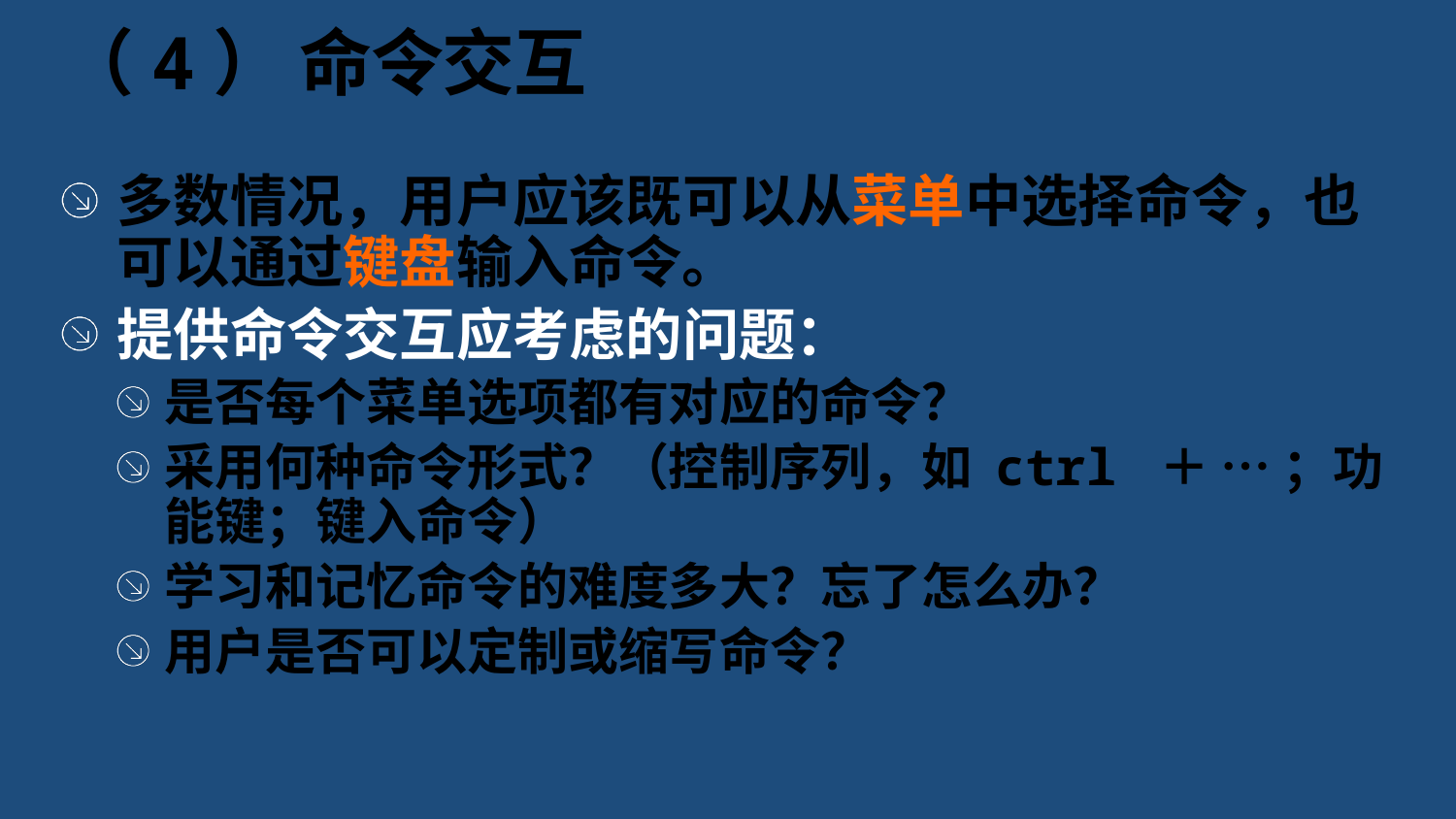

# （4） 命令交互
多数情况，用户应该既可以从菜单中选择命令，也可以通过键盘输入命令。
提供命令交互应考虑的问题：
是否每个菜单选项都有对应的命令？
采用何种命令形式？（控制序列，如 ctrl ＋ … ；功能键；键入命令）
学习和记忆命令的难度多大？忘了怎么办？
用户是否可以定制或缩写命令？